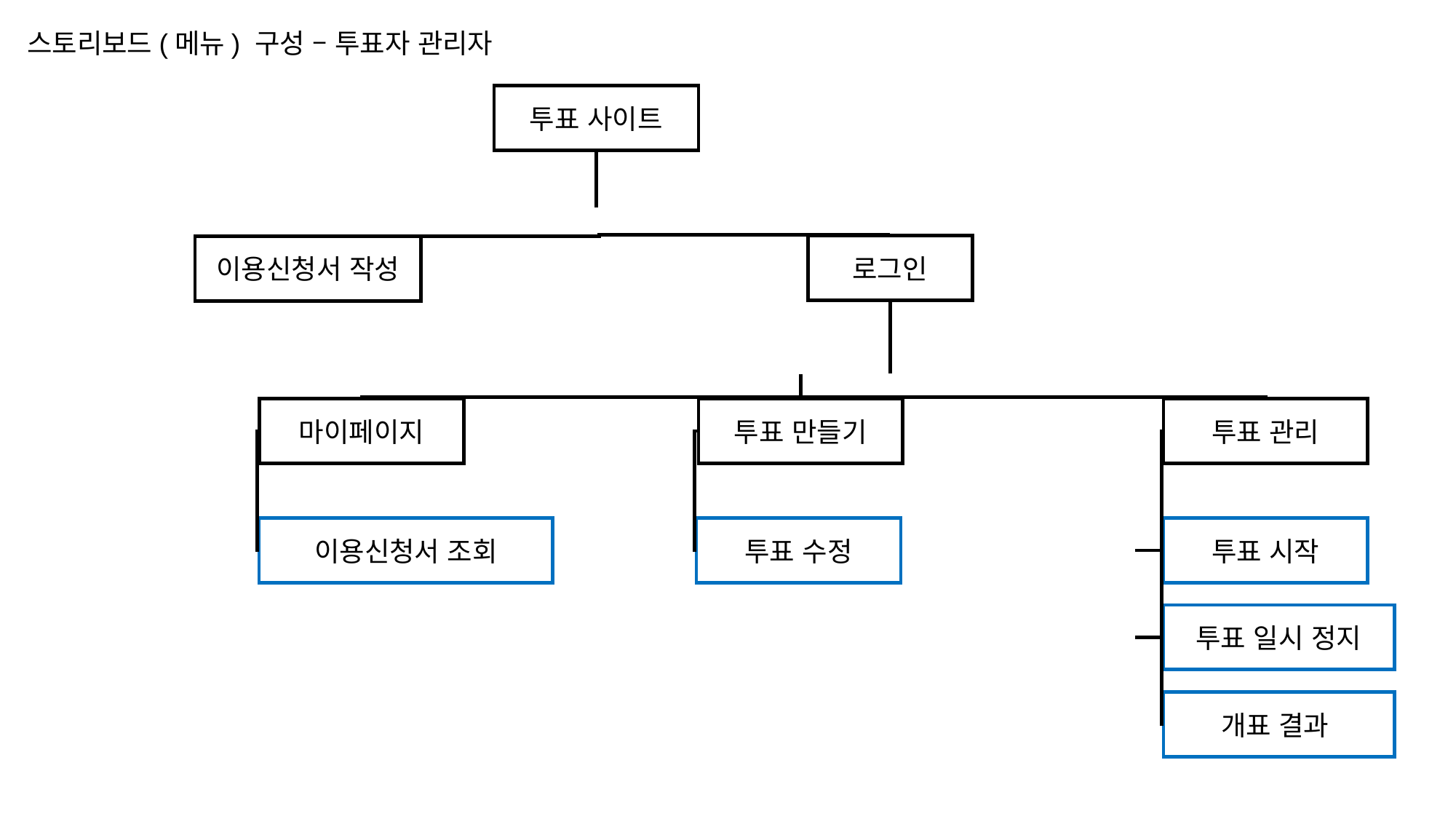

스토리보드(메뉴) 구성 – 투표자 관리자
투표 사이트
로그인
이용신청서 작성
마이페이지
투표 만들기
투표 관리
이용신청서 조회
투표 수정
투표 시작
투표 일시 정지
개표 결과